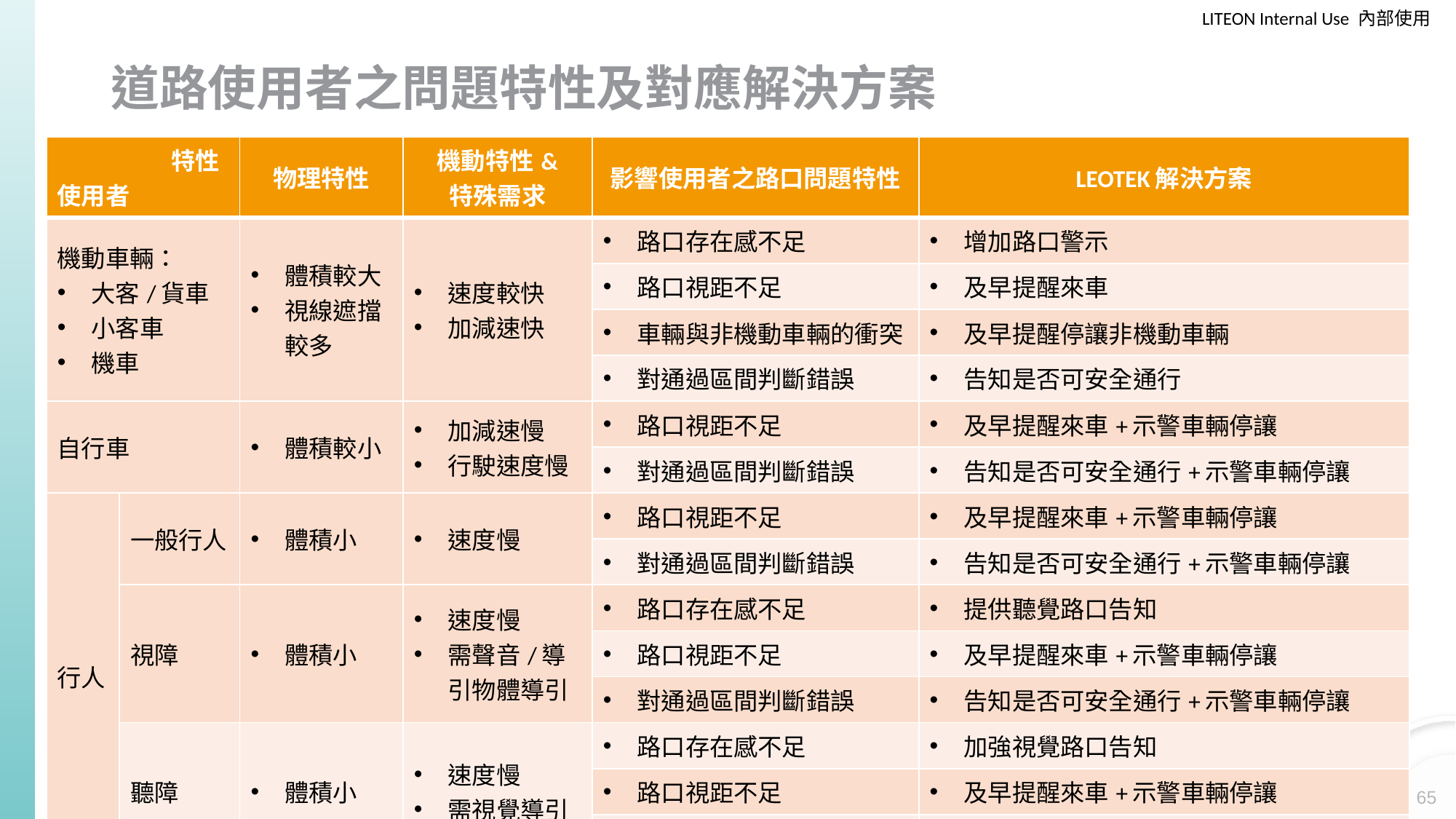

# 道路使用者之問題特性及對應解決方案
| 特性 使用者 |  | 物理特性 | 機動特性& 特殊需求 | 影響使用者之路口問題特性 | LEOTEK解決方案 |
| --- | --- | --- | --- | --- | --- |
| 機動車輛： 大客/貨車 小客車 機車 |  | 體積較大 視線遮擋較多 | 速度較快 加減速快 | 路口存在感不足 | 增加路口警示 |
|  |  |  |  | 路口視距不足 | 及早提醒來車 |
|  |  |  |  | 車輛與非機動車輛的衝突 | 及早提醒停讓非機動車輛 |
|  |  |  |  | 對通過區間判斷錯誤 | 告知是否可安全通行 |
| 自行車 |  | 體積較小 | 加減速慢 行駛速度慢 | 路口視距不足 | 及早提醒來車+示警車輛停讓 |
|  |  |  |  | 對通過區間判斷錯誤 | 告知是否可安全通行+示警車輛停讓 |
| 行人 | 一般行人 | 體積小 | 速度慢 | 路口視距不足 | 及早提醒來車+示警車輛停讓 |
|  |  |  |  | 對通過區間判斷錯誤 | 告知是否可安全通行+示警車輛停讓 |
|  | 視障 | 體積小 | 速度慢 需聲音/導引物體導引 | 路口存在感不足 | 提供聽覺路口告知 |
|  |  |  |  | 路口視距不足 | 及早提醒來車+示警車輛停讓 |
|  |  |  |  | 對通過區間判斷錯誤 | 告知是否可安全通行+示警車輛停讓 |
|  | 聽障 | 體積小 | 速度慢 需視覺導引 | 路口存在感不足 | 加強視覺路口告知 |
|  |  |  |  | 路口視距不足 | 及早提醒來車+示警車輛停讓 |
|  |  |  |  | 對通過區間判斷錯誤 | 告知是否可安全通行+示警車輛停讓 |
65